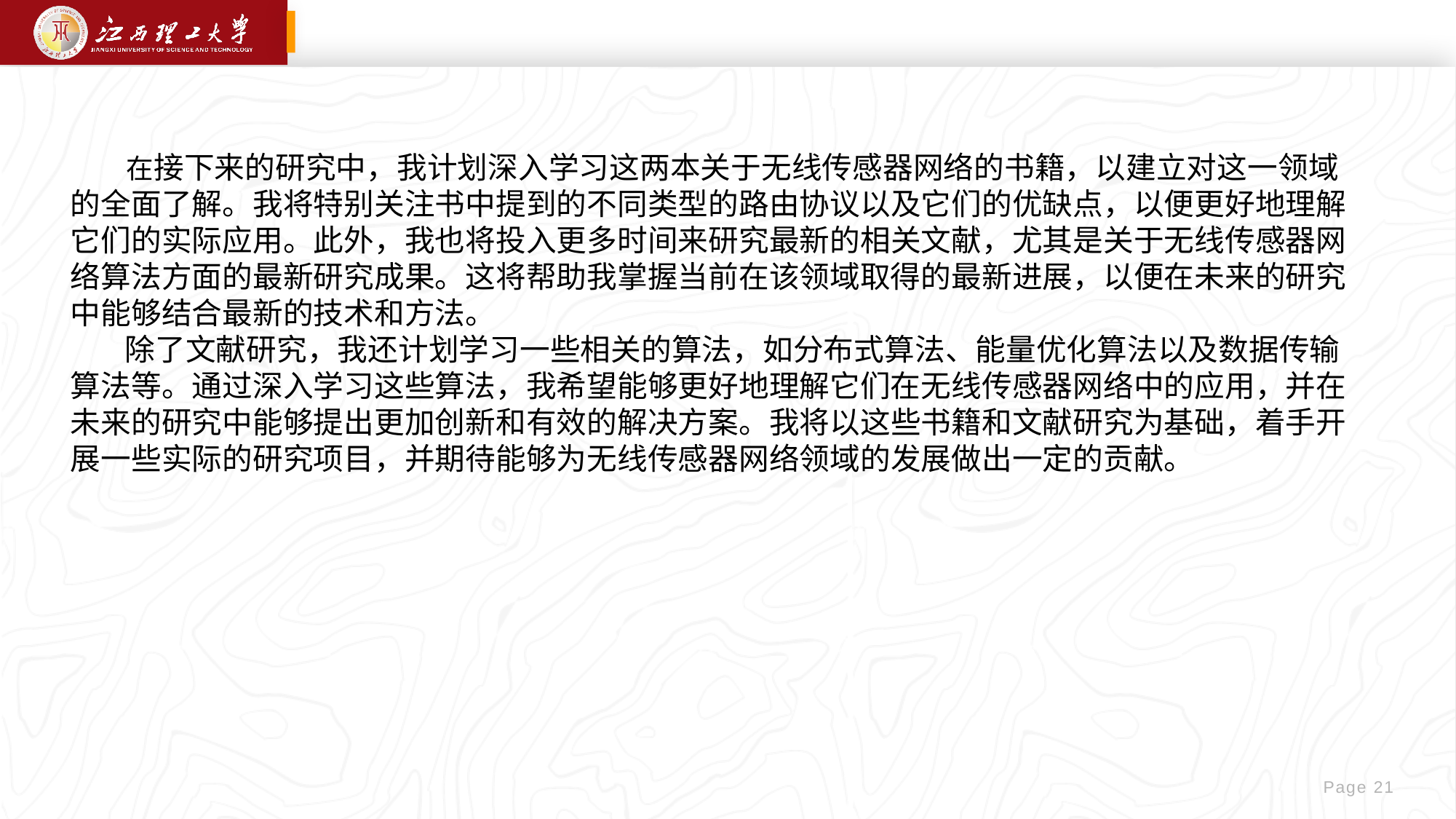

在接下来的研究中，我计划深入学习这两本关于无线传感器网络的书籍，以建立对这一领域的全面了解。我将特别关注书中提到的不同类型的路由协议以及它们的优缺点，以便更好地理解它们的实际应用。此外，我也将投入更多时间来研究最新的相关文献，尤其是关于无线传感器网络算法方面的最新研究成果。这将帮助我掌握当前在该领域取得的最新进展，以便在未来的研究中能够结合最新的技术和方法。
       除了文献研究，我还计划学习一些相关的算法，如分布式算法、能量优化算法以及数据传输算法等。通过深入学习这些算法，我希望能够更好地理解它们在无线传感器网络中的应用，并在未来的研究中能够提出更加创新和有效的解决方案。我将以这些书籍和文献研究为基础，着手开展一些实际的研究项目，并期待能够为无线传感器网络领域的发展做出一定的贡献。
  Page 21